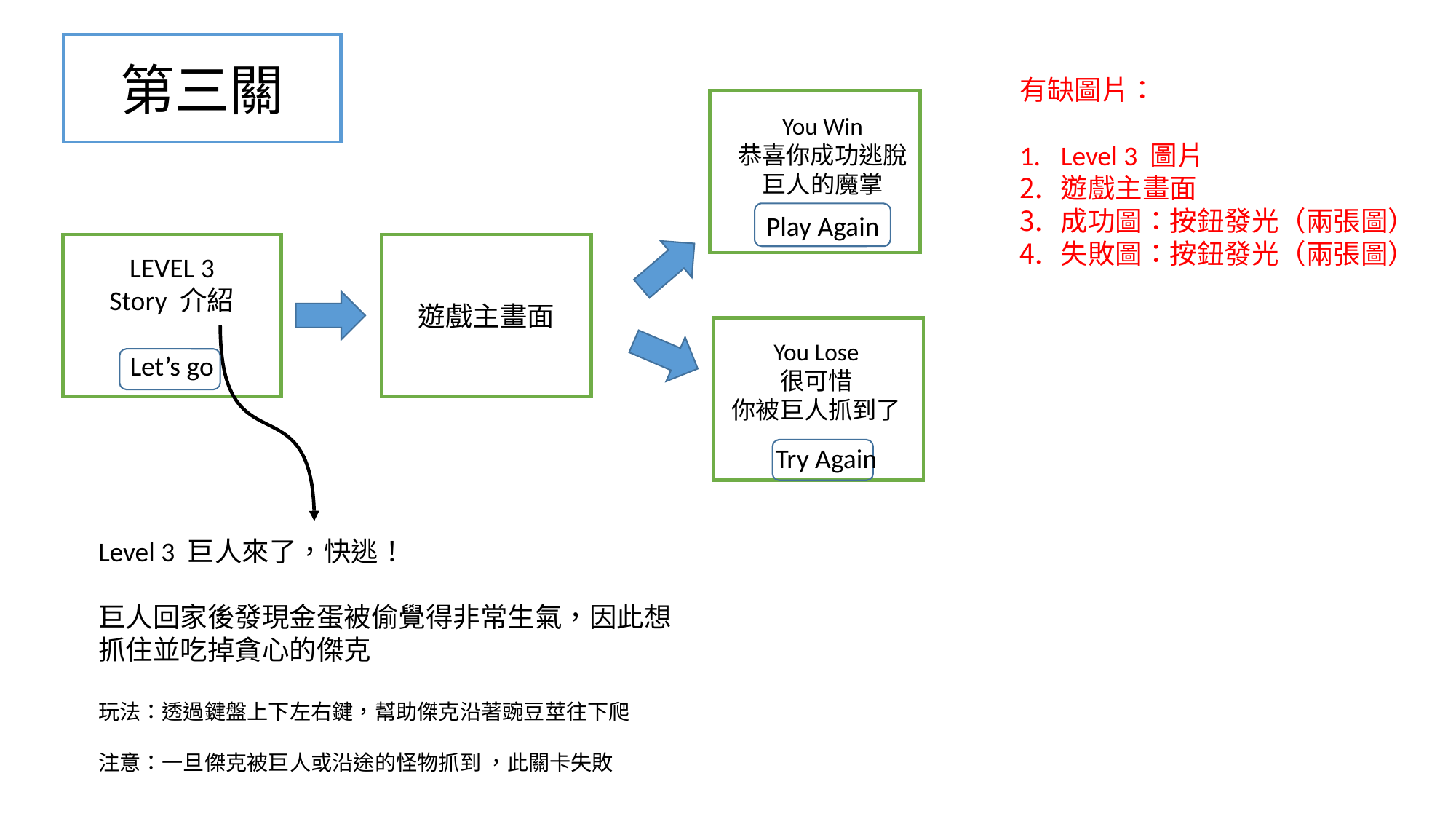

第三關
有缺圖片：

Level 3 圖片
遊戲主畫面
成功圖：按鈕發光（兩張圖）
失敗圖：按鈕發光（兩張圖）

You Win
恭喜你成功逃脫
巨人的魔掌

Play Again
LEVEL 3
Story 介紹

Let’s go
遊戲主畫面

You Lose
很可惜
你被巨人抓到了

Try Again

Level 3 巨人來了，快逃！

巨人回家後發現金蛋被偷覺得非常生氣，因此想抓住並吃掉貪心的傑克

玩法：透過鍵盤上下左右鍵，幫助傑克沿著豌豆莖往下爬

注意：一旦傑克被巨人或沿途的怪物抓到 ，此關卡失敗